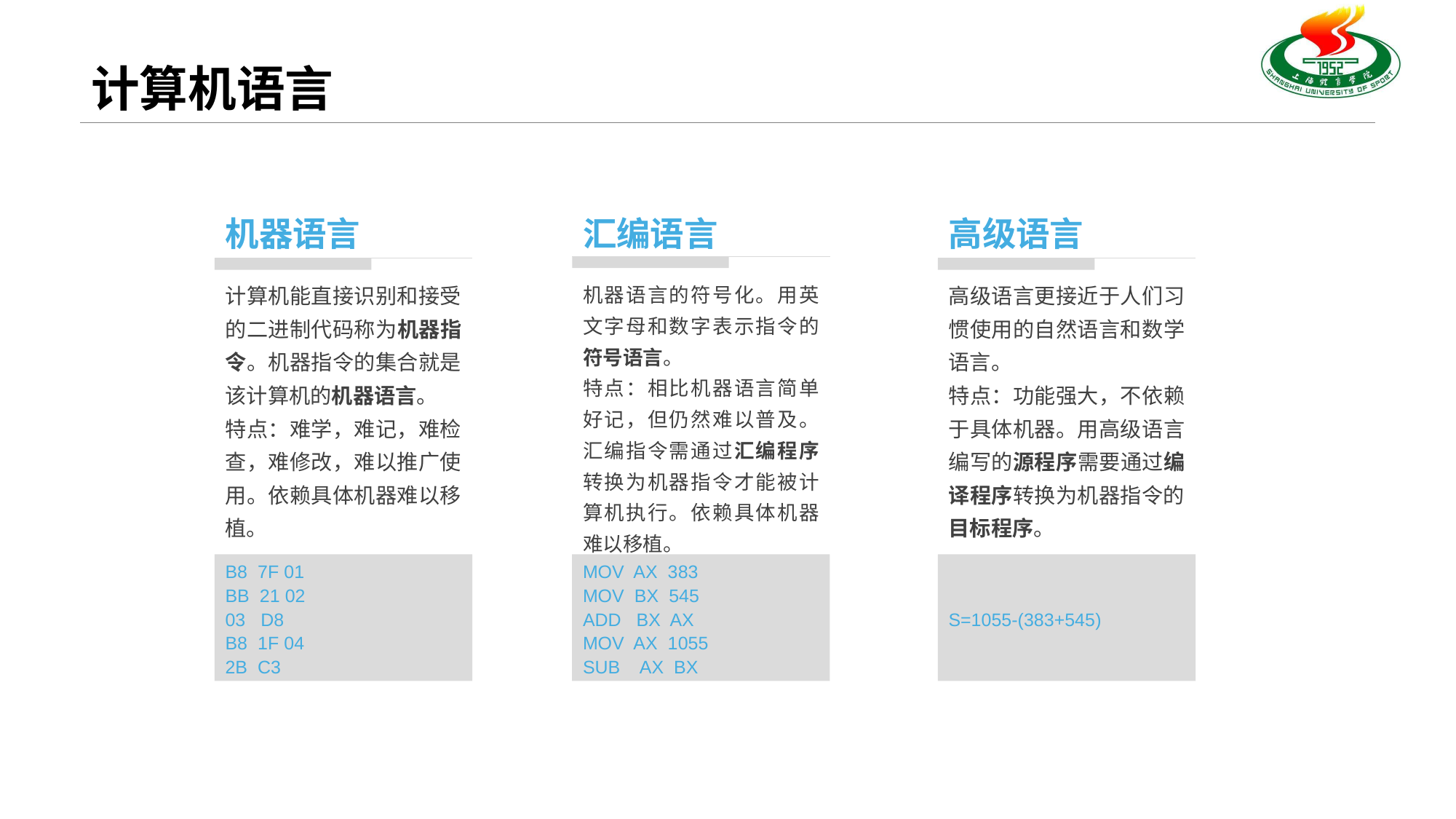

# 计算机语言
机器语言
汇编语言
高级语言

计算机能直接识别和接受的二进制代码称为机器指令。机器指令的集合就是该计算机的机器语言。
特点：难学，难记，难检查，难修改，难以推广使用。依赖具体机器难以移植。
机器语言的符号化。用英文字母和数字表示指令的符号语言。
特点：相比机器语言简单好记，但仍然难以普及。汇编指令需通过汇编程序转换为机器指令才能被计算机执行。依赖具体机器难以移植。
高级语言更接近于人们习惯使用的自然语言和数学语言。
特点：功能强大，不依赖于具体机器。用高级语言编写的源程序需要通过编译程序转换为机器指令的目标程序。
B8  7F 01
BB  21 02
03   D8
B8  1F 04
2B  C3
MOV  AX  383
MOV  BX  545
ADD   BX  AX
MOV  AX  1055
SUB    AX  BX
S=1055-(383+545)